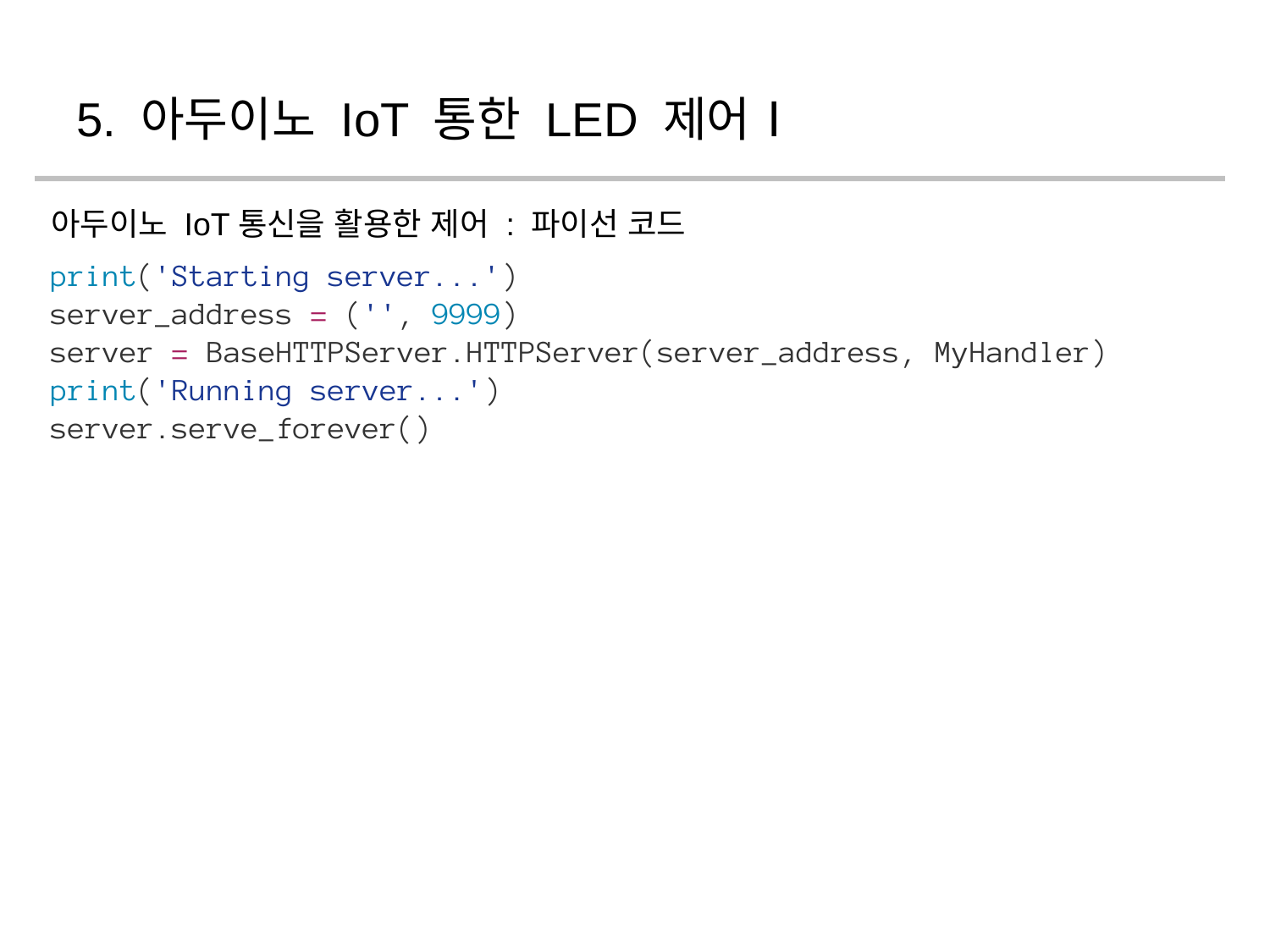

# 5. 아두이노 IoT 통한 LED 제어Ⅰ

아두이노 IoT통신을 활용한 제어 : 파이선 코드
print('Starting server...')
server_address = ('', 9999)
server = BaseHTTPServer.HTTPServer(server_address, MyHandler)
print('Running server...')
server.serve_forever()